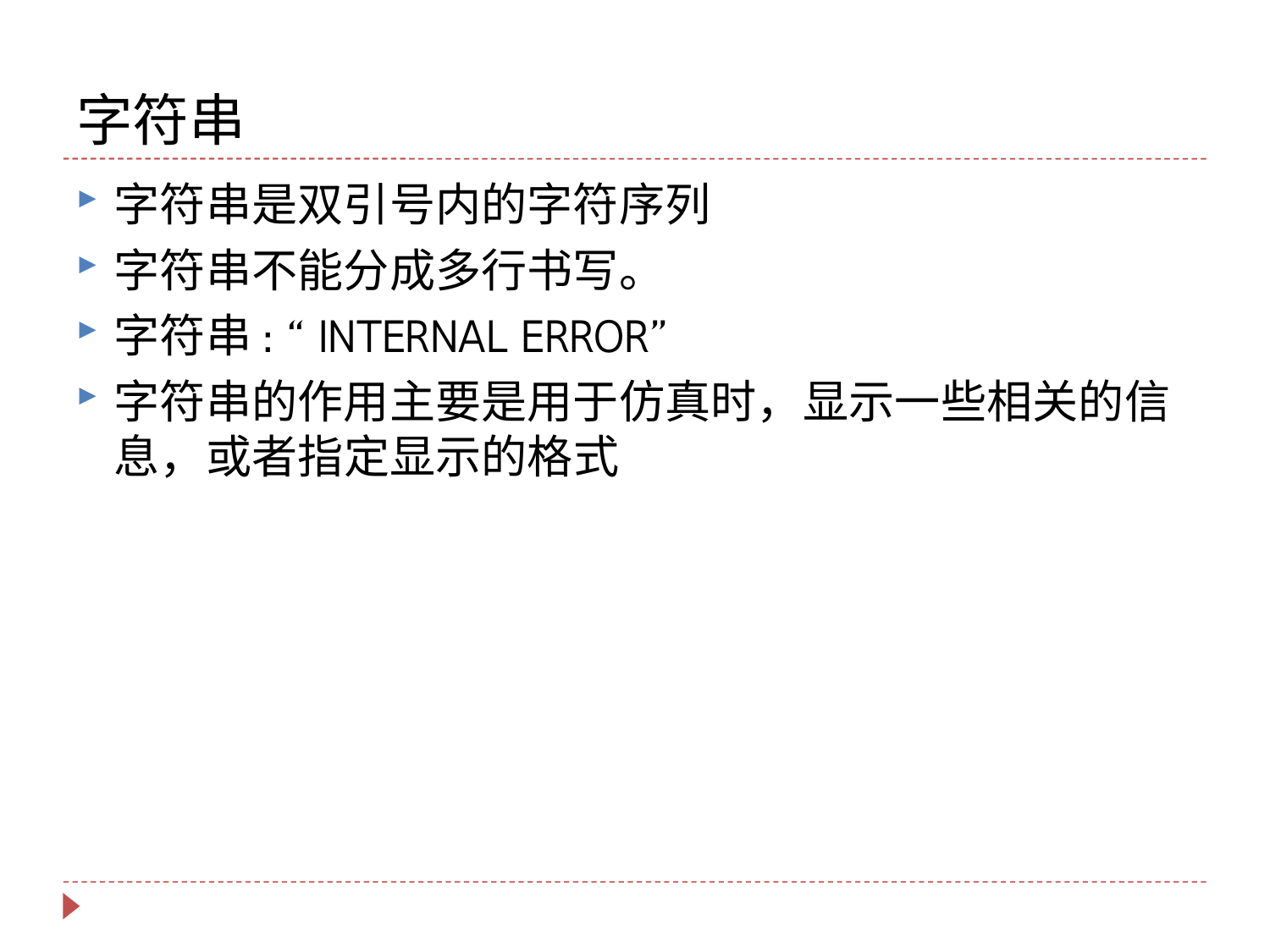

# 字符串
字符串是双引号内的字符序列
字符串不能分成多行书写。
字符串: “ INTERNAL ERROR”
字符串的作用主要是用于仿真时，显示一些相关的信息，或者指定显示的格式